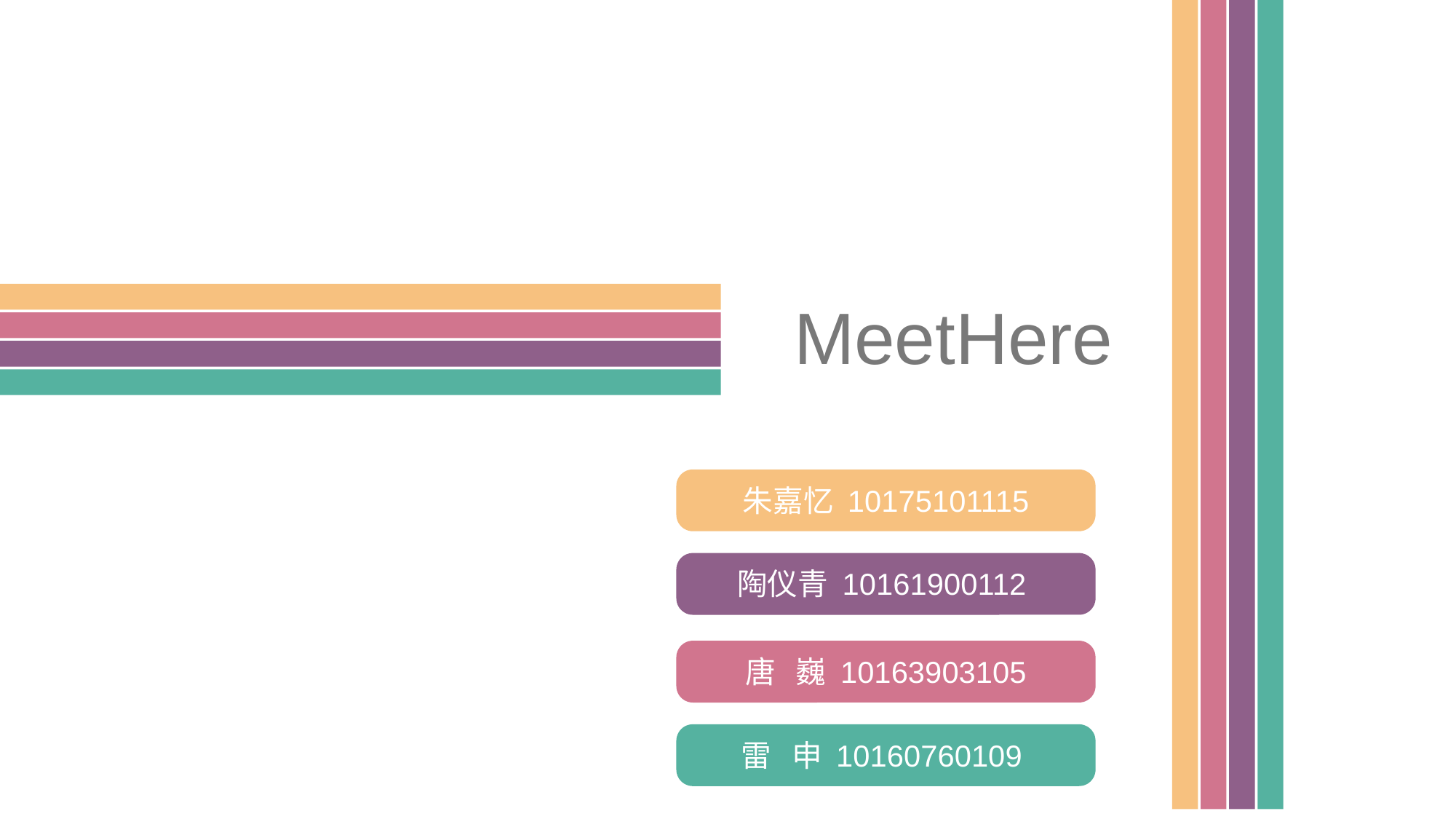

MeetHere

朱嘉忆 10175101115

陶仪青 10161900112

唐   巍 10163903105

雷   申 10160760109